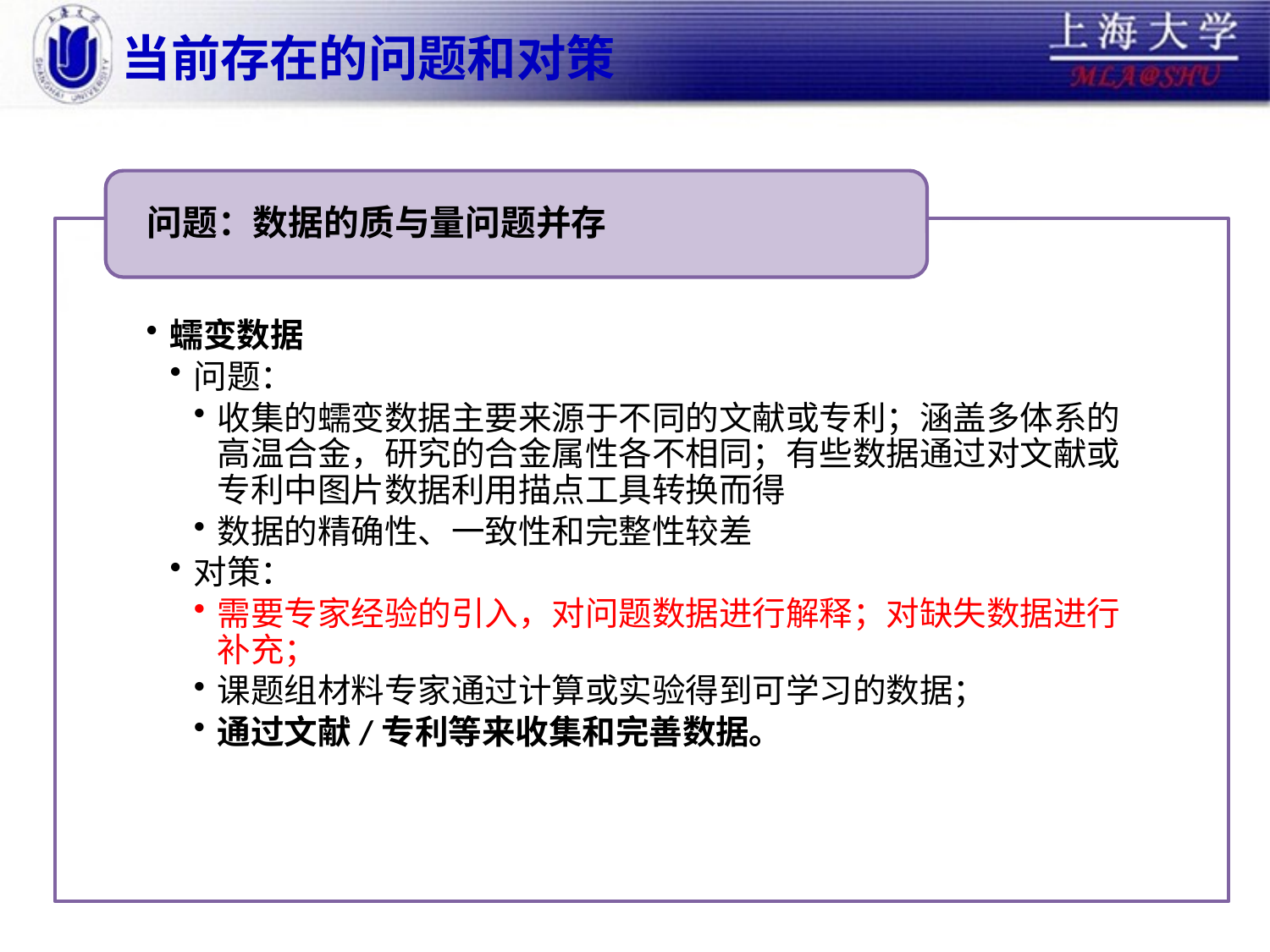

# 当前存在的问题和对策

蠕变数据
问题：
收集的蠕变数据主要来源于不同的文献或专利；涵盖多体系的高温合金，研究的合金属性各不相同；有些数据通过对文献或专利中图片数据利用描点工具转换而得
数据的精确性、一致性和完整性较差
对策：
需要专家经验的引入，对问题数据进行解释；对缺失数据进行补充；
课题组材料专家通过计算或实验得到可学习的数据；
通过文献/专利等来收集和完善数据。
问题：数据的质与量问题并存